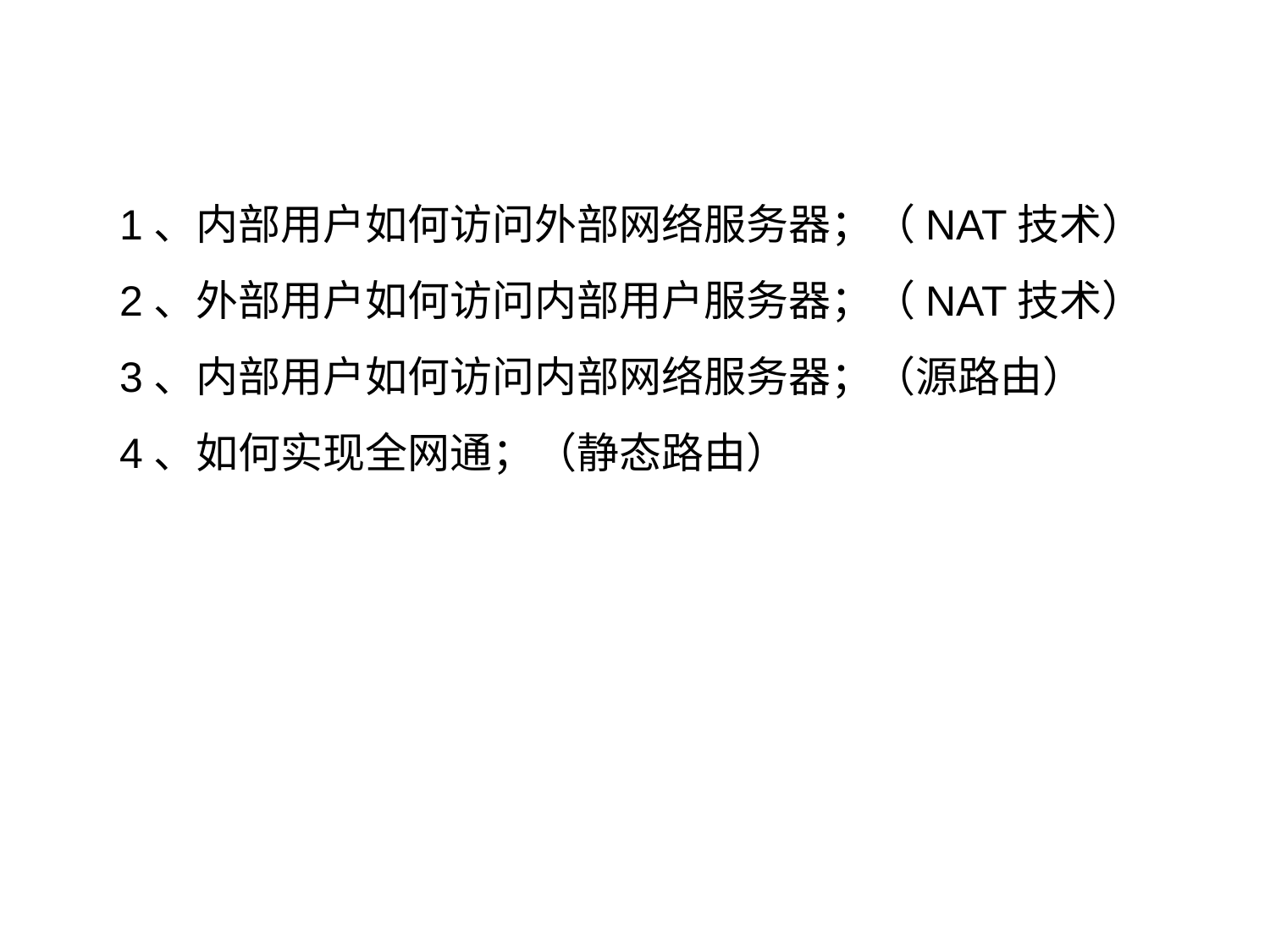

1、内部用户如何访问外部网络服务器；（NAT技术）
2、外部用户如何访问内部用户服务器；（NAT技术）
3、内部用户如何访问内部网络服务器；（源路由）
4、如何实现全网通；（静态路由）